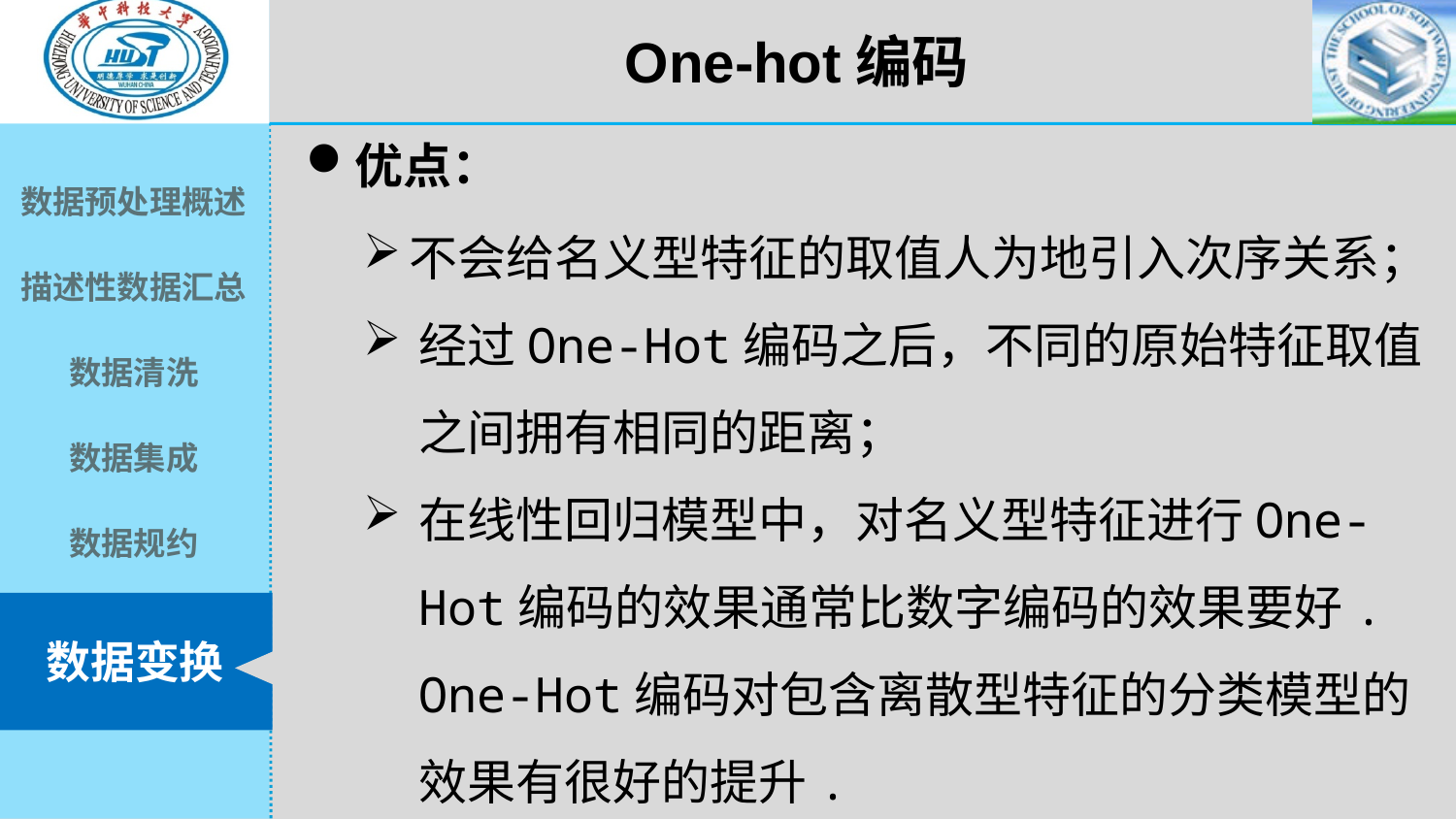

One-hot编码
优点：
不会给名义型特征的取值人为地引入次序关系；
经过One-Hot编码之后，不同的原始特征取值之间拥有相同的距离；
在线性回归模型中，对名义型特征进行One-Hot编码的效果通常比数字编码的效果要好. One-Hot编码对包含离散型特征的分类模型的效果有很好的提升.